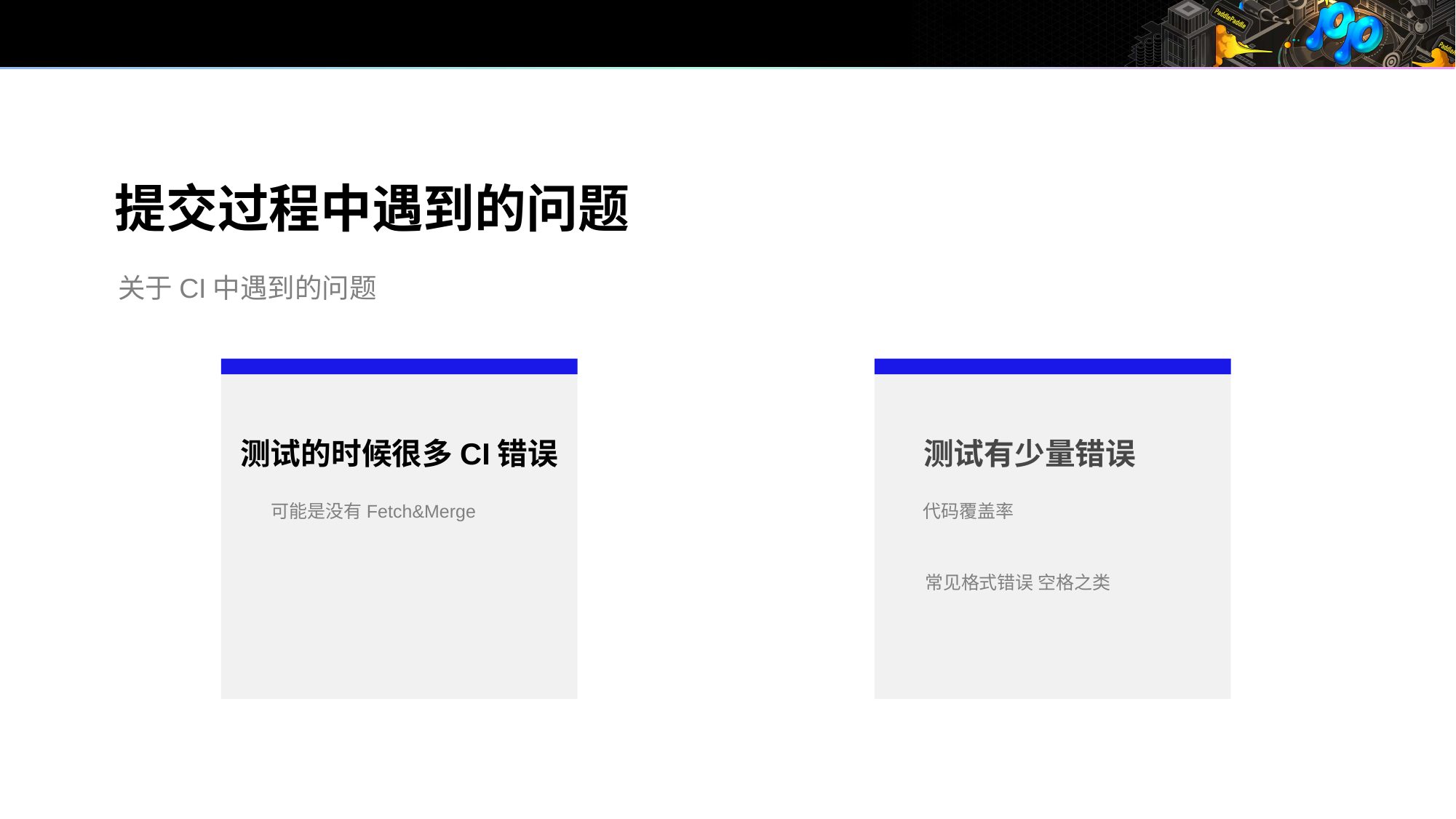

提交过程中遇到的问题
关于CI中遇到的问题

测试的时候很多CI错误
可能是没有Fetch&Merge

测试有少量错误
代码覆盖率
常见格式错误 空格之类